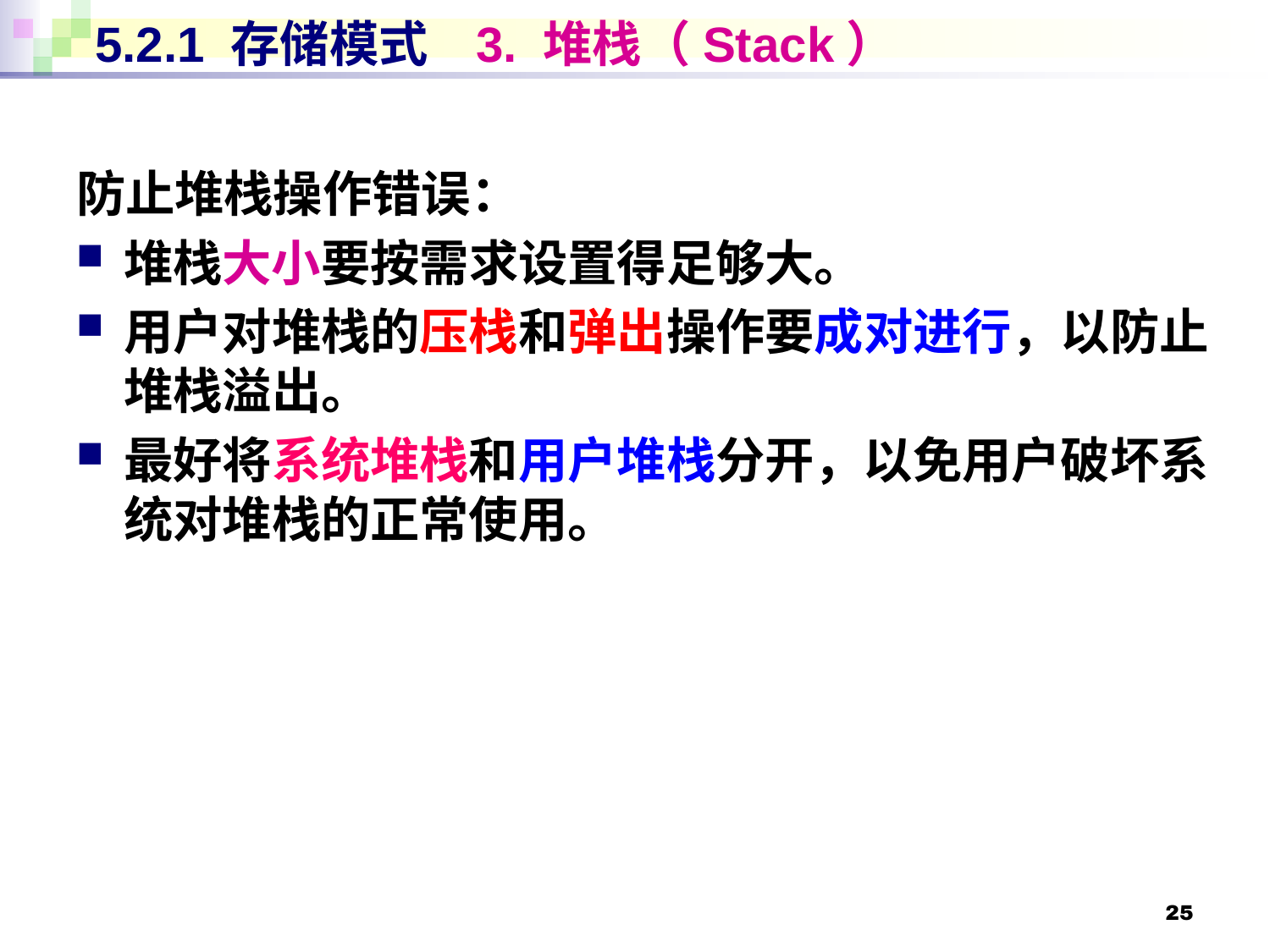

# 5.2.1 存储模式	3. 堆栈（Stack）
防止堆栈操作错误：
堆栈大小要按需求设置得足够大。
用户对堆栈的压栈和弹出操作要成对进行，以防止堆栈溢出。
最好将系统堆栈和用户堆栈分开，以免用户破坏系统对堆栈的正常使用。
25